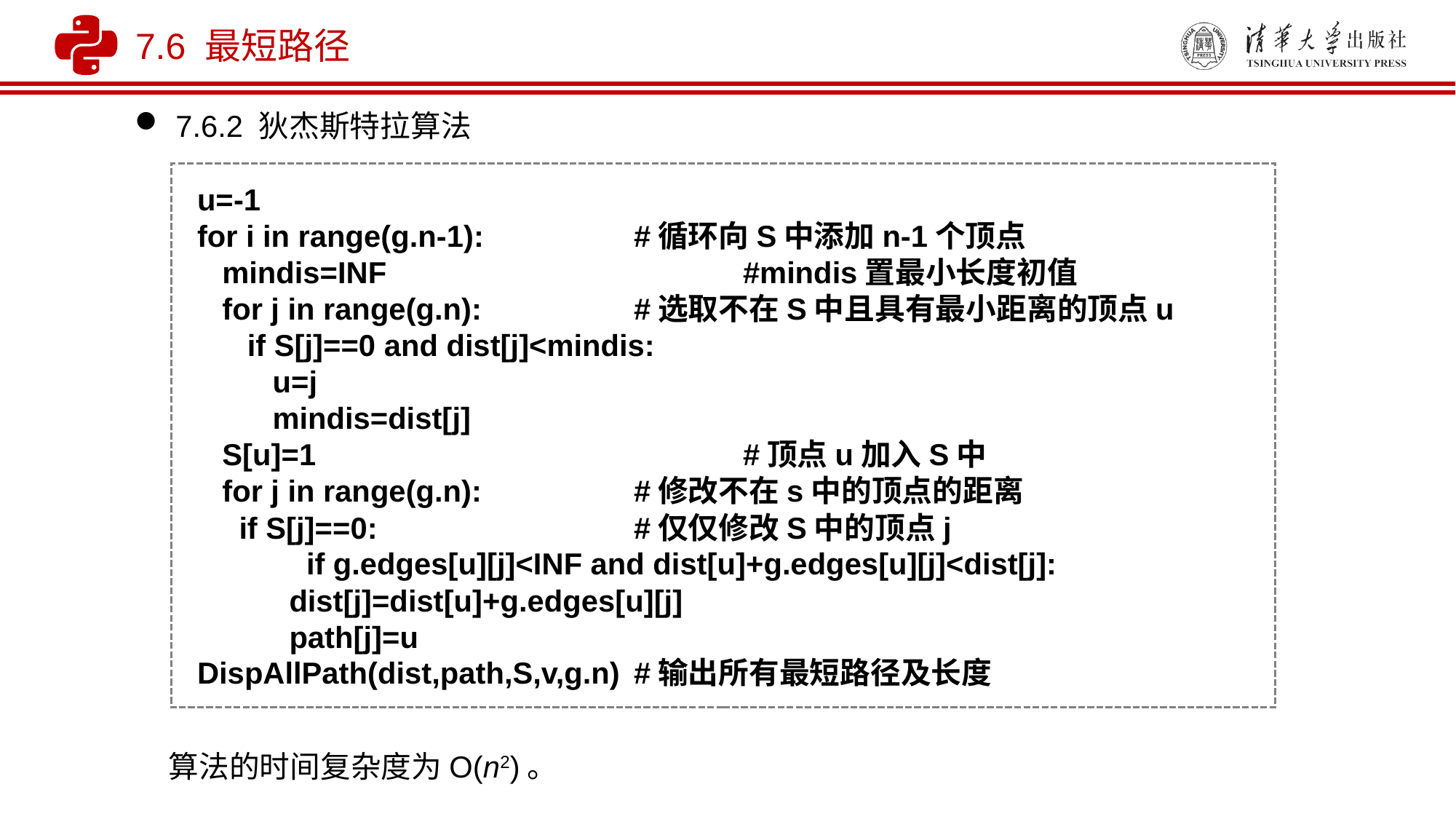

7.6 最短路径
7.6.2 狄杰斯特拉算法
u=-1
for i in range(g.n-1):		#循环向S中添加n-1个顶点
   mindis=INF				#mindis置最小长度初值
   for j in range(g.n):		#选取不在S中且具有最小距离的顶点u
      if S[j]==0 and dist[j]<mindis:
         u=j
         mindis=dist[j]
   S[u]=1				#顶点u加入S中
   for j in range(g.n):		#修改不在s中的顶点的距离
     if S[j]==0:			#仅仅修改S中的顶点j
     	if g.edges[u][j]<INF and dist[u]+g.edges[u][j]<dist[j]:
           dist[j]=dist[u]+g.edges[u][j]
           path[j]=u
DispAllPath(dist,path,S,v,g.n)	#输出所有最短路径及长度
算法的时间复杂度为O(n2)。